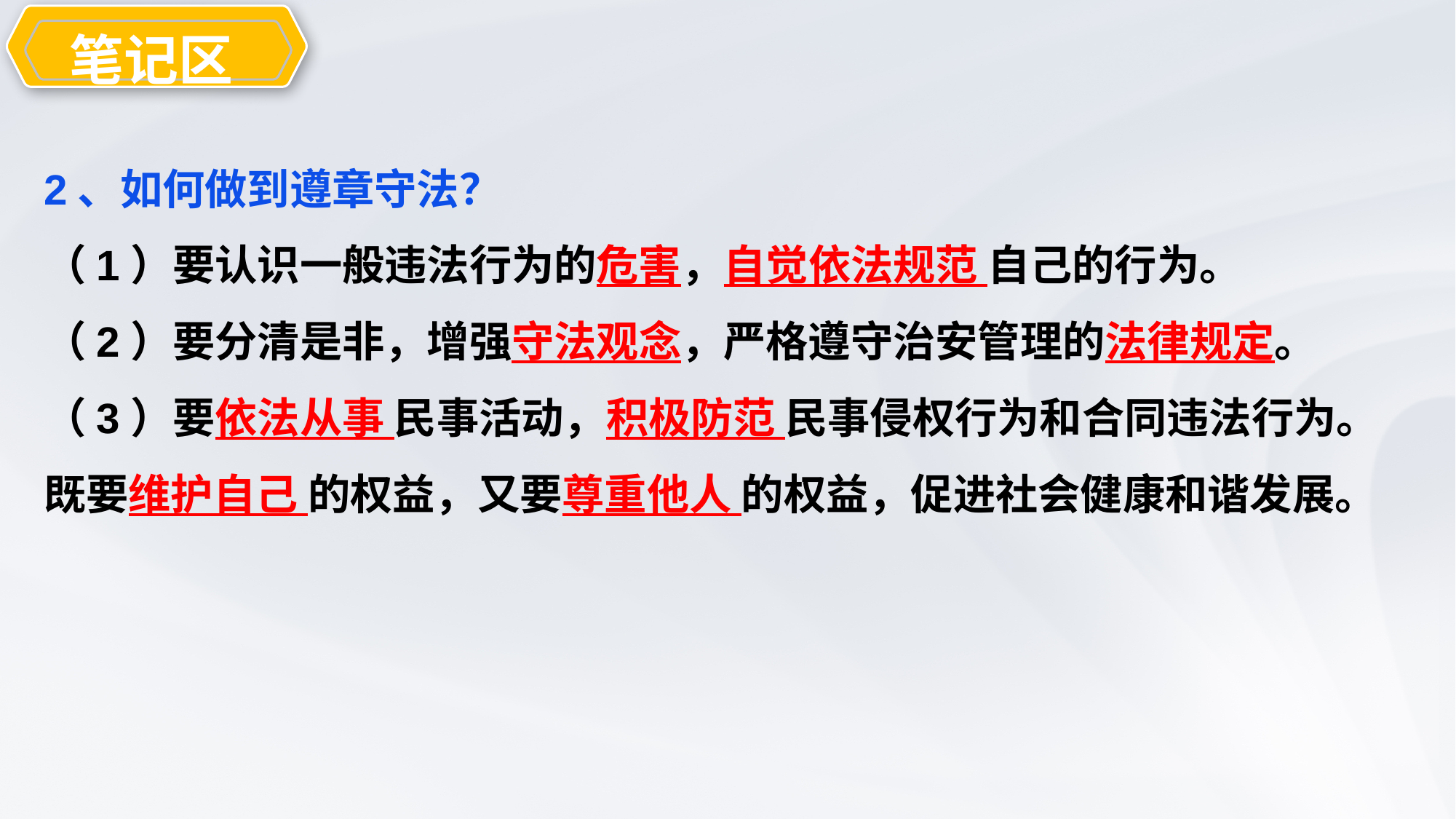

笔记区
教学目
2、如何做到遵章守法？
（1）要认识一般违法行为的危害，自觉依法规范 自己的行为。
（2）要分清是非，增强守法观念，严格遵守治安管理的法律规定。
（3）要依法从事 民事活动，积极防范 民事侵权行为和合同违法行为。既要维护自己 的权益，又要尊重他人 的权益，促进社会健康和谐发展。